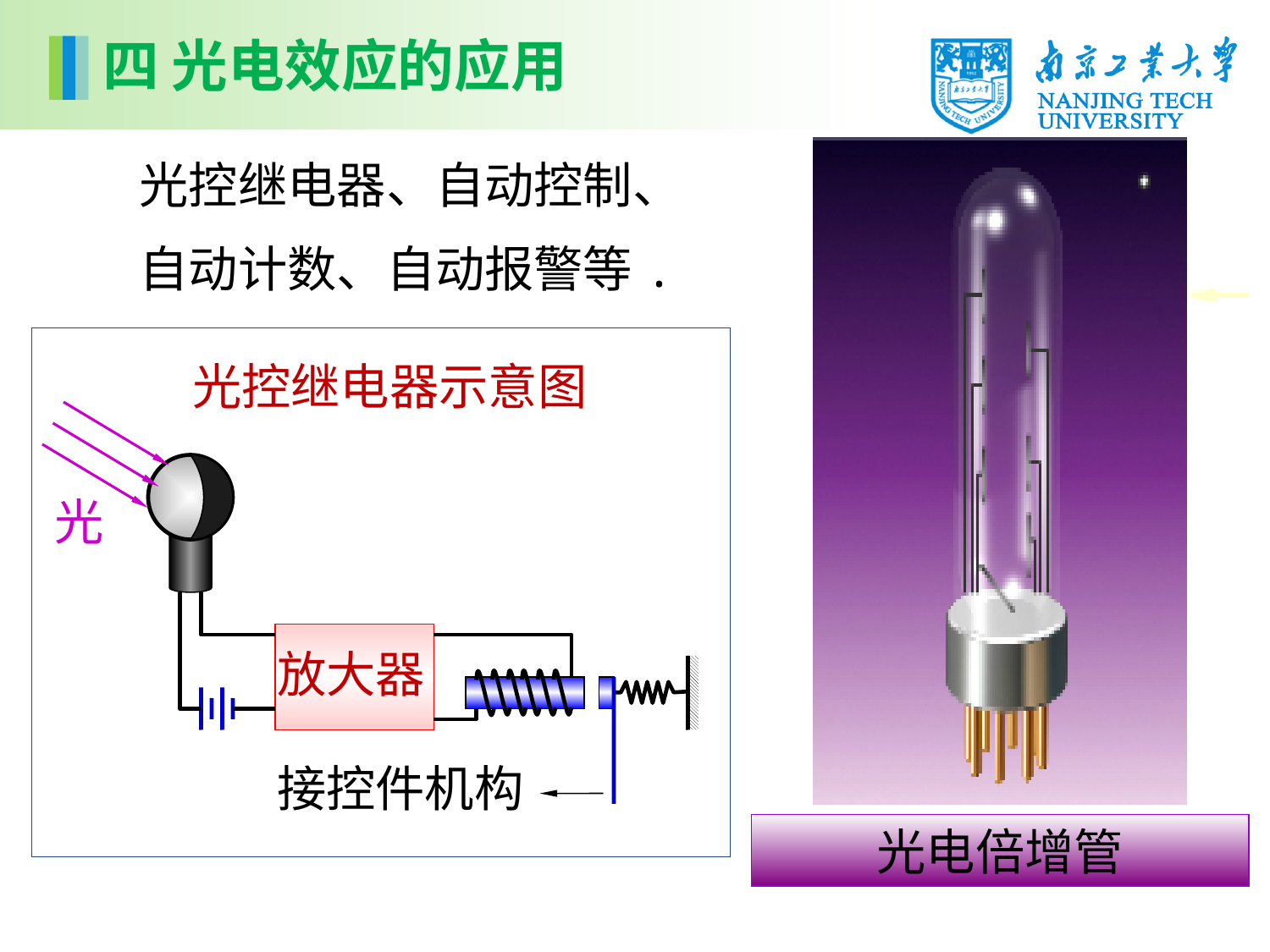

四 光电效应的应用
光控继电器、自动控制、
自动计数、自动报警等.

光控继电器示意图

光

放大器

接控件机构

光电倍增管